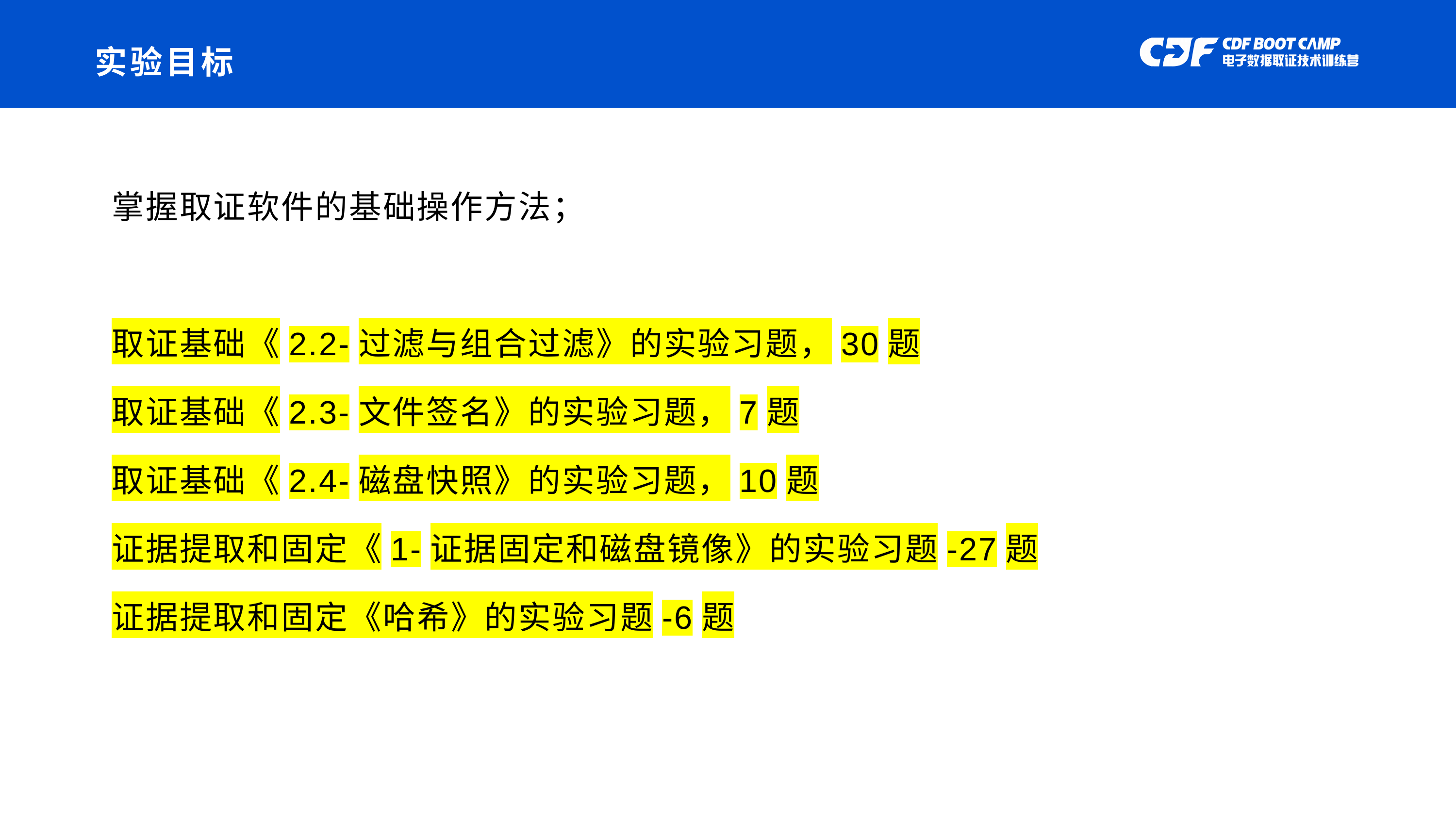

# 实验目标
掌握取证软件的基础操作方法；

取证基础《2.2-过滤与组合过滤》的实验习题，30题
取证基础《2.3-文件签名》的实验习题，7题
取证基础《2.4-磁盘快照》的实验习题，10题
证据提取和固定《1-证据固定和磁盘镜像》的实验习题-27题
证据提取和固定《哈希》的实验习题-6题